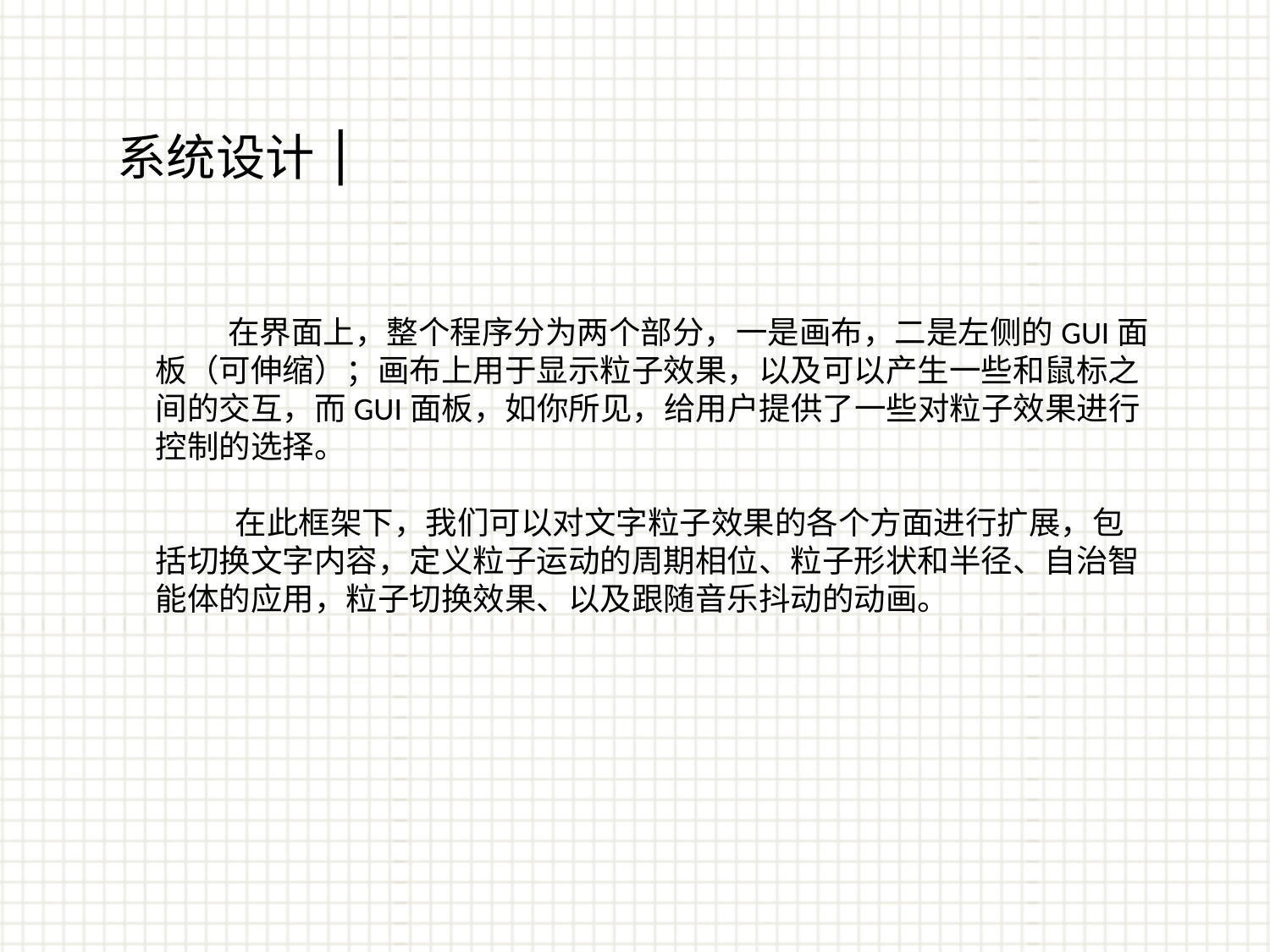

系统设计|
         在界面上，整个程序分为两个部分，一是画布，二是左侧的GUI面板（可伸缩）；画布上用于显示粒子效果，以及可以产生一些和鼠标之间的交互，而GUI面板，如你所见，给用户提供了一些对粒子效果进行控制的选择。

          在此框架下，我们可以对文字粒子效果的各个方面进行扩展，包括切换文字内容，定义粒子运动的周期相位、粒子形状和半径、自治智能体的应用，粒子切换效果、以及跟随音乐抖动的动画。